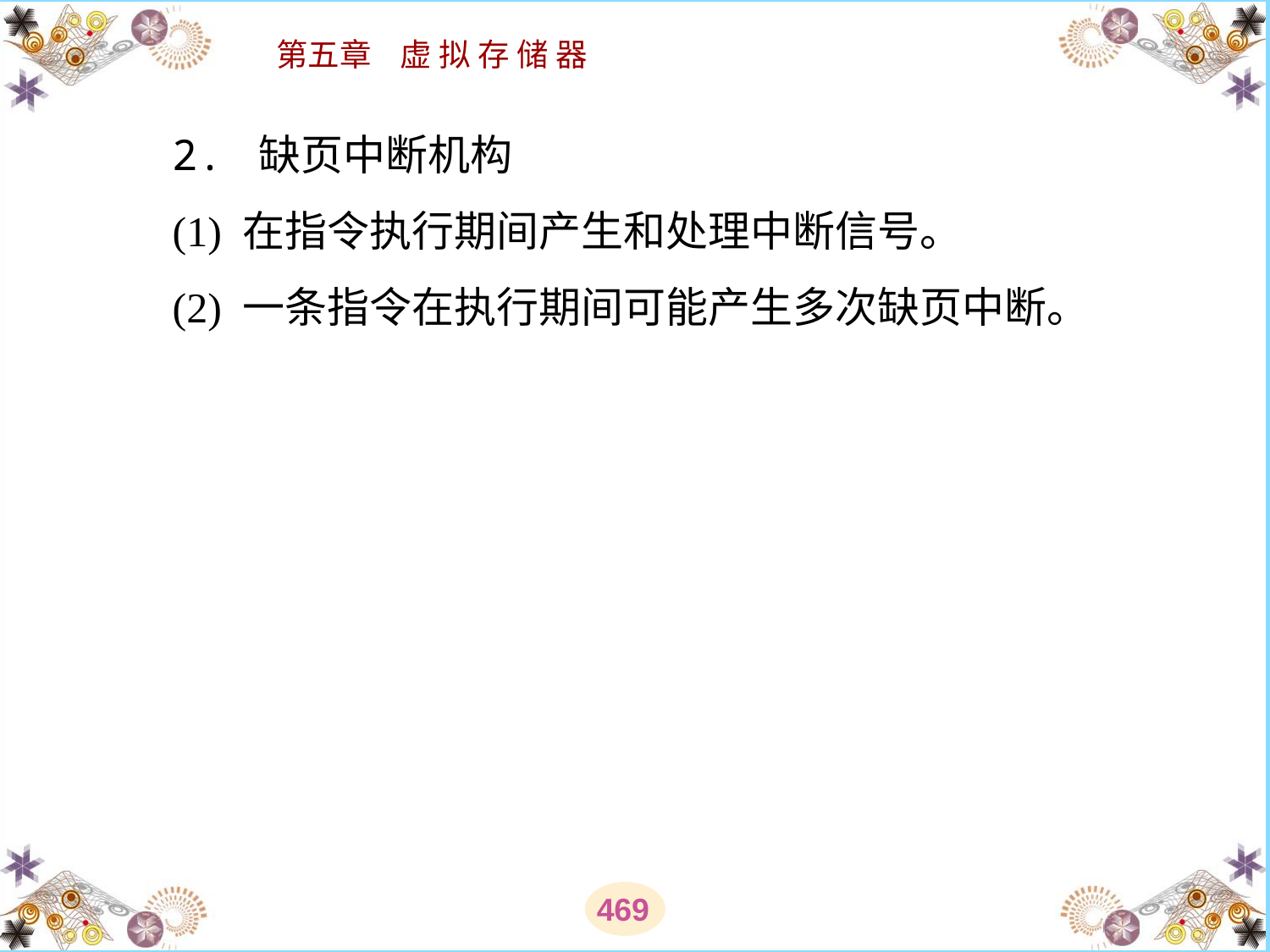

# 2. 缺页中断机构 　　(1) 在指令执行期间产生和处理中断信号。 　　(2) 一条指令在执行期间可能产生多次缺页中断。